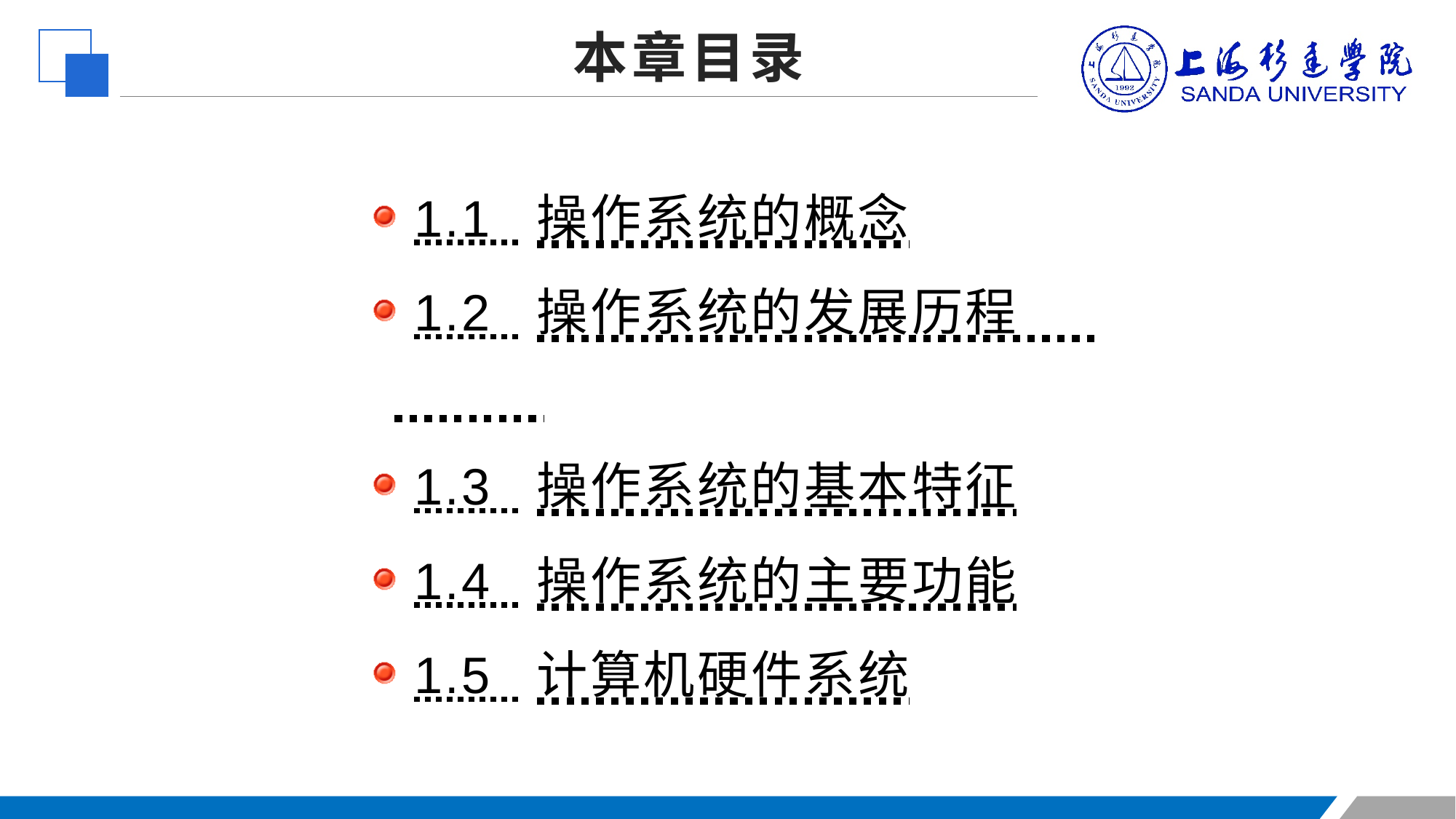

本章目录
 1.1  操作系统的概念
 1.2  操作系统的发展历程
 1.3  操作系统的基本特征
 1.4  操作系统的主要功能
 1.5  计算机硬件系统